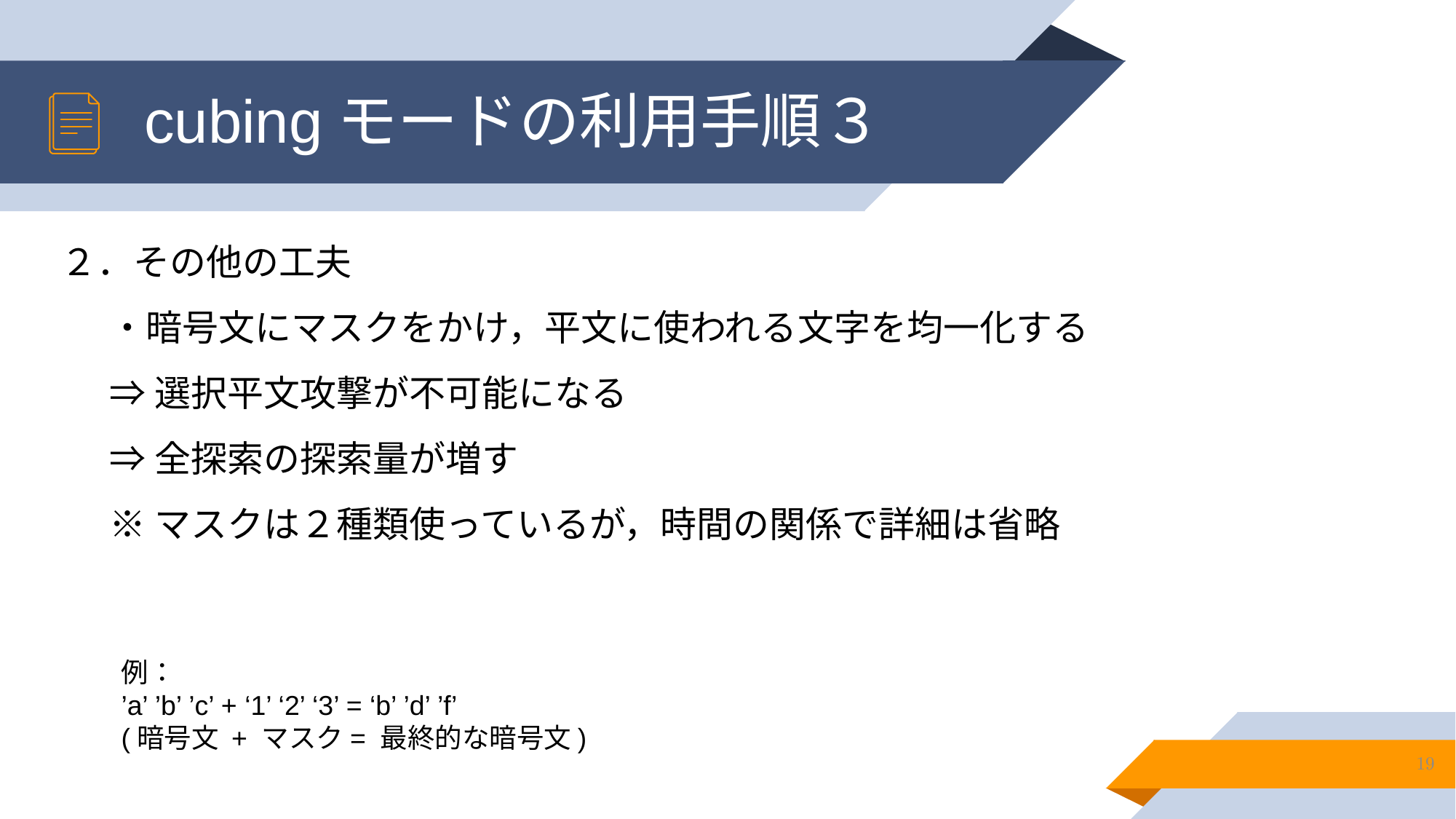

# cubingモードの利用手順３

２．その他の工夫
・暗号文にマスクをかけ，平文に使われる文字を均一化する
⇒選択平文攻撃が不可能になる
⇒全探索の探索量が増す
※マスクは２種類使っているが，時間の関係で詳細は省略
例：
’a’ ’b’ ’c’ + ‘1’ ‘2’ ‘3’ = ‘b’ ’d’ ’f’
(暗号文 + マスク= 最終的な暗号文)
19